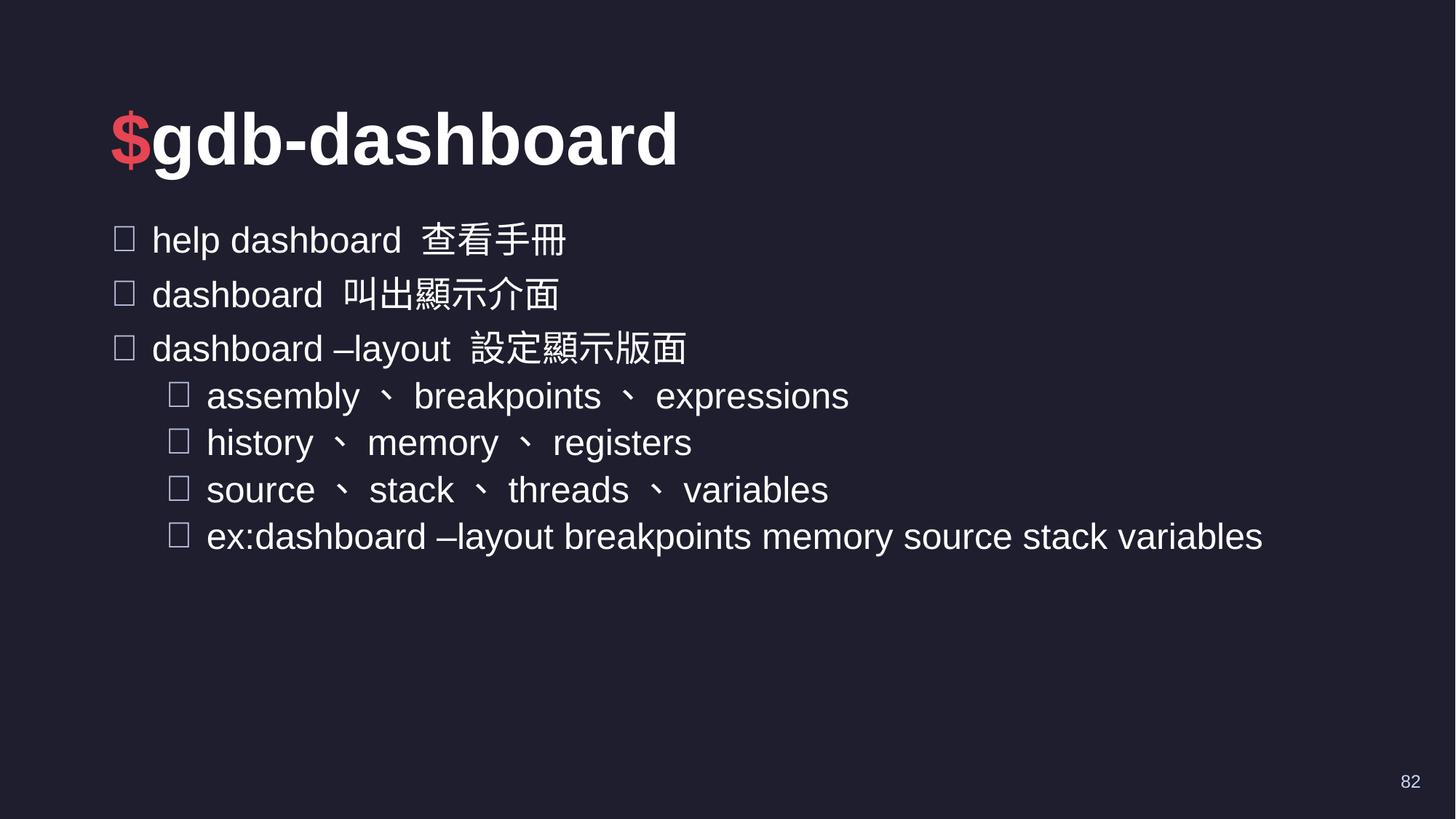

# $gdb-dashboard
help dashboard 查看手冊
dashboard 叫出顯示介面
dashboard –layout 設定顯示版面
assembly、breakpoints、expressions
history、memory、registers
source、stack、threads、variables
ex:dashboard –layout breakpoints memory source stack variables

82